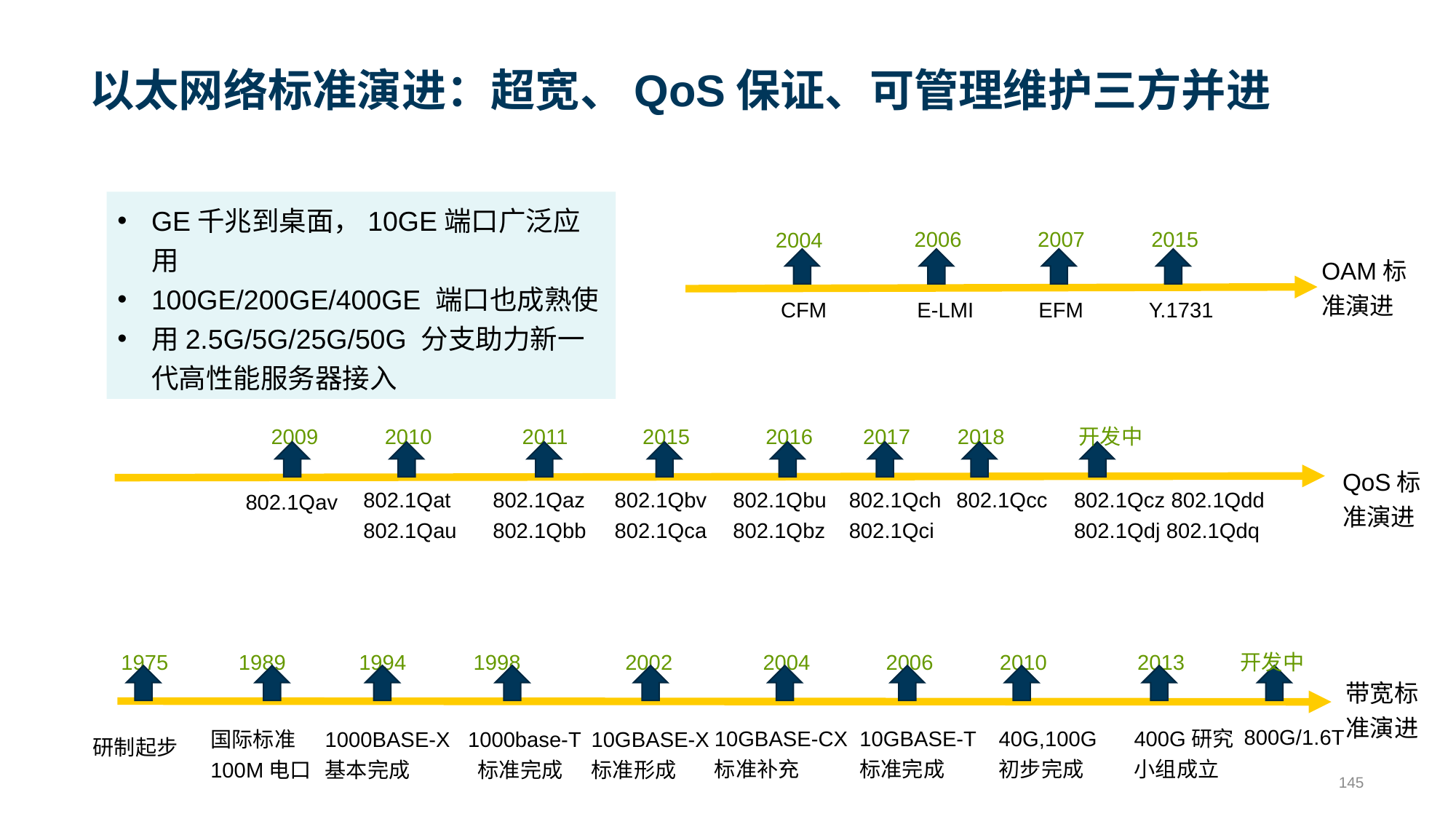

# 以太网络标准演进：超宽、QoS保证、可管理维护三方并进
GE千兆到桌面，10GE端口广泛应用
100GE/200GE/400GE 端口也成熟使
用2.5G/5G/25G/50G 分支助力新一代高性能服务器接入
2006
2007
2015
2004
OAM标准演进

CFM
E-LMI
Y.1731
EFM

2009
2010
2011
2015
2016
2017
2018
开发中

QoS标准演进

802.1Qbu
802.1Qbz
802.1Qch
802.1Qci
802.1Qat
802.1Qau
802.1Qaz
802.1Qbb
802.1Qbv
802.1Qca
802.1Qcc
802.1Qcz 802.1Qdd
802.1Qdj 802.1Qdq
802.1Qav
1975
1989
1994
1998
2002
2004
2006
2010
2013
开发中

带宽标准演进

800G/1.6T
10GBASE-CX
标准补充
10GBASE-T
标准完成
40G,100G
初步完成
400G研究
小组成立
国际标准
100M电口
1000BASE-X
基本完成
1000base-T
 标准完成
10GBASE-X
标准形成
研制起步
145